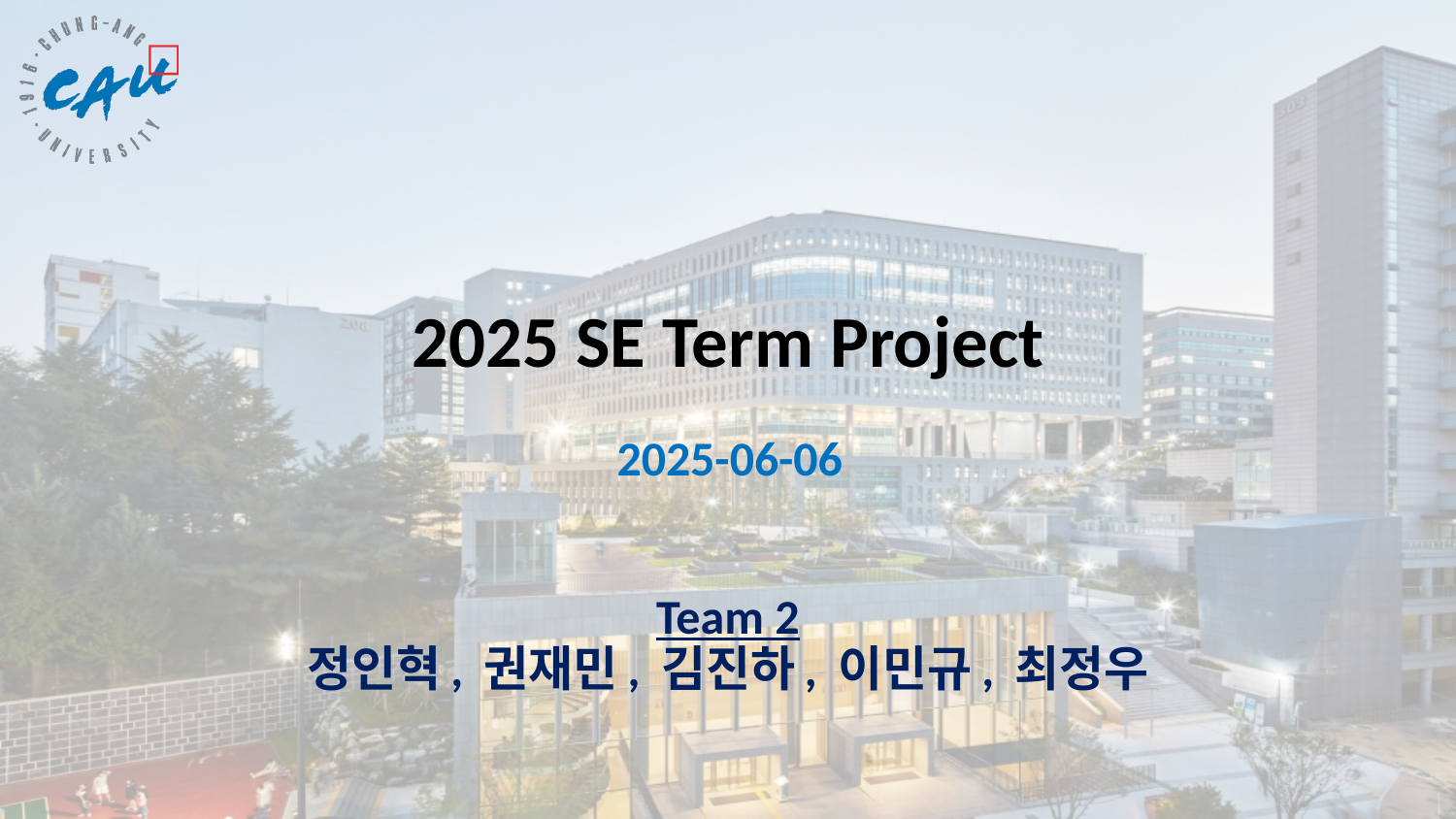

# 2025 SE Term Project
2025-06-06
Team 2
정인혁, 권재민, 김진하, 이민규, 최정우